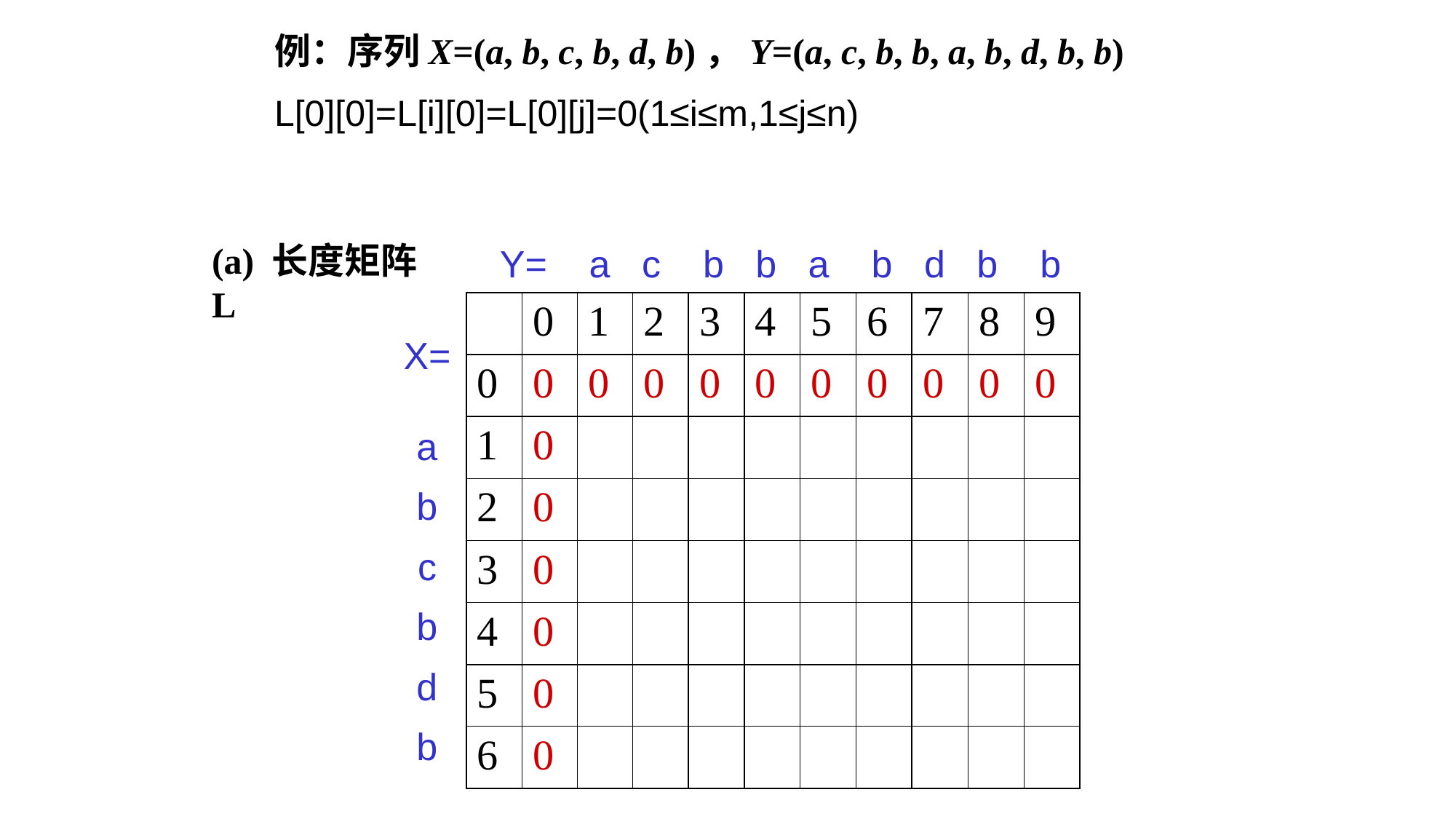

例：序列X=(a, b, c, b, d, b)，Y=(a, c, b, b, a, b, d, b, b)
L[0][0]=L[i][0]=L[0][j]=0(1≤i≤m,1≤j≤n)

 Y=    a   c    b   b   a    b   d   b    b
(a) 长度矩阵L
|  | 0 | 1 | 2 | 3 | 4 | 5 | 6 | 7 | 8 | 9 |
| --- | --- | --- | --- | --- | --- | --- | --- | --- | --- | --- |
| 0 | 0 | 0 | 0 | 0 | 0 | 0 | 0 | 0 | 0 | 0 |
| 1 | 0 |  |  |  |  |  |  |  |  |  |
| 2 | 0 |  |  |  |  |  |  |  |  |  |
| 3 | 0 |  |  |  |  |  |  |  |  |  |
| 4 | 0 |  |  |  |  |  |  |  |  |  |
| 5 | 0 |  |  |  |  |  |  |  |  |  |
| 6 | 0 |  |  |  |  |  |  |  |  |  |
X=

a

b

c

b

d

b